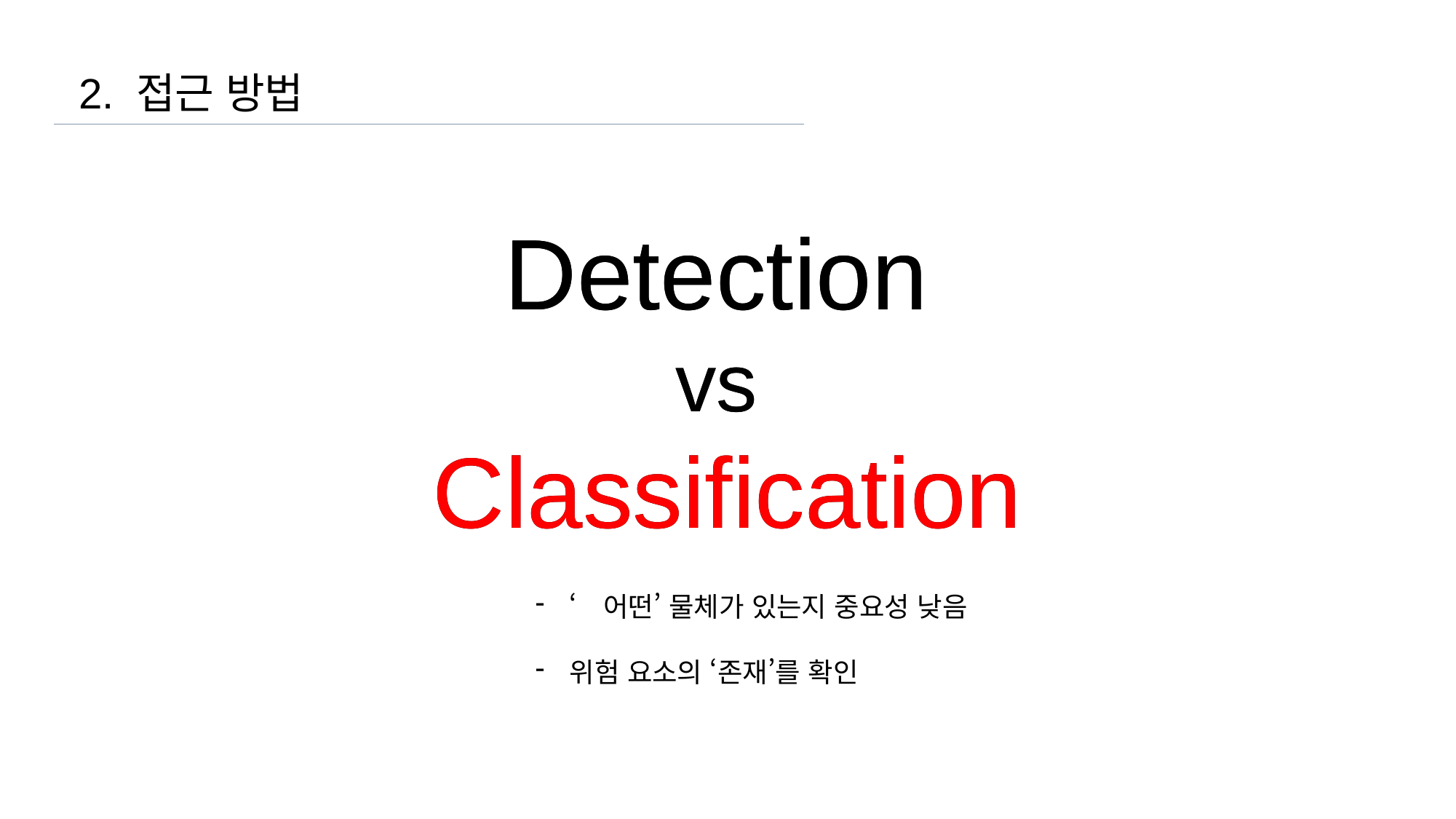

2. 접근 방법
Detection
vs
Classification
Detection
vs
Classification
‘어떤’ 물체가 있는지 중요성 낮음

위험 요소의 ‘존재’를 확인